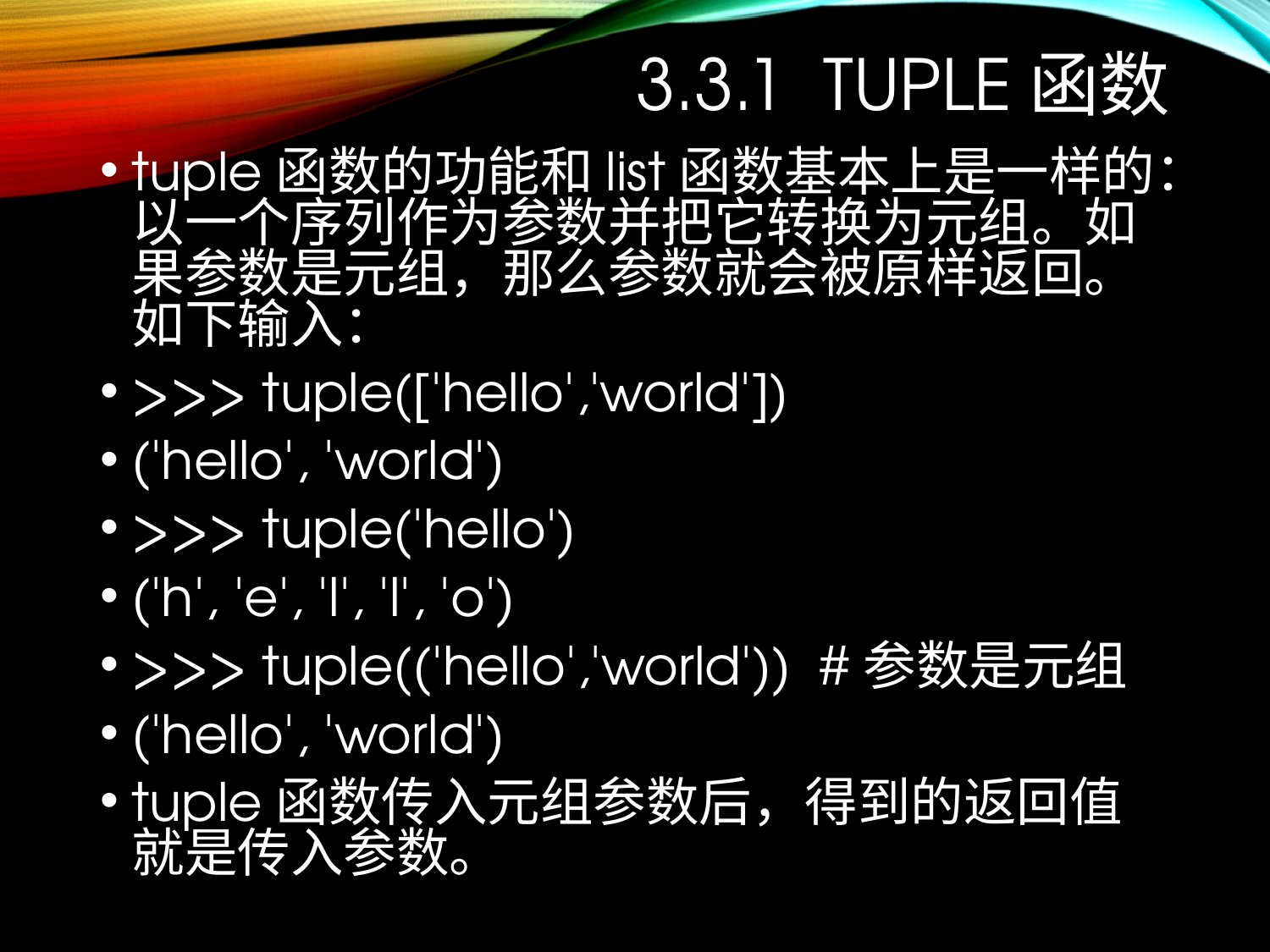

# 3.3.1  tuple函数
tuple函数的功能和list函数基本上是一样的：以一个序列作为参数并把它转换为元组。如果参数是元组，那么参数就会被原样返回。如下输入：
>>> tuple(['hello','world'])
('hello', 'world')
>>> tuple('hello')
('h', 'e', 'l', 'l', 'o')
>>> tuple(('hello','world'))  #参数是元组
('hello', 'world')
tuple函数传入元组参数后，得到的返回值就是传入参数。